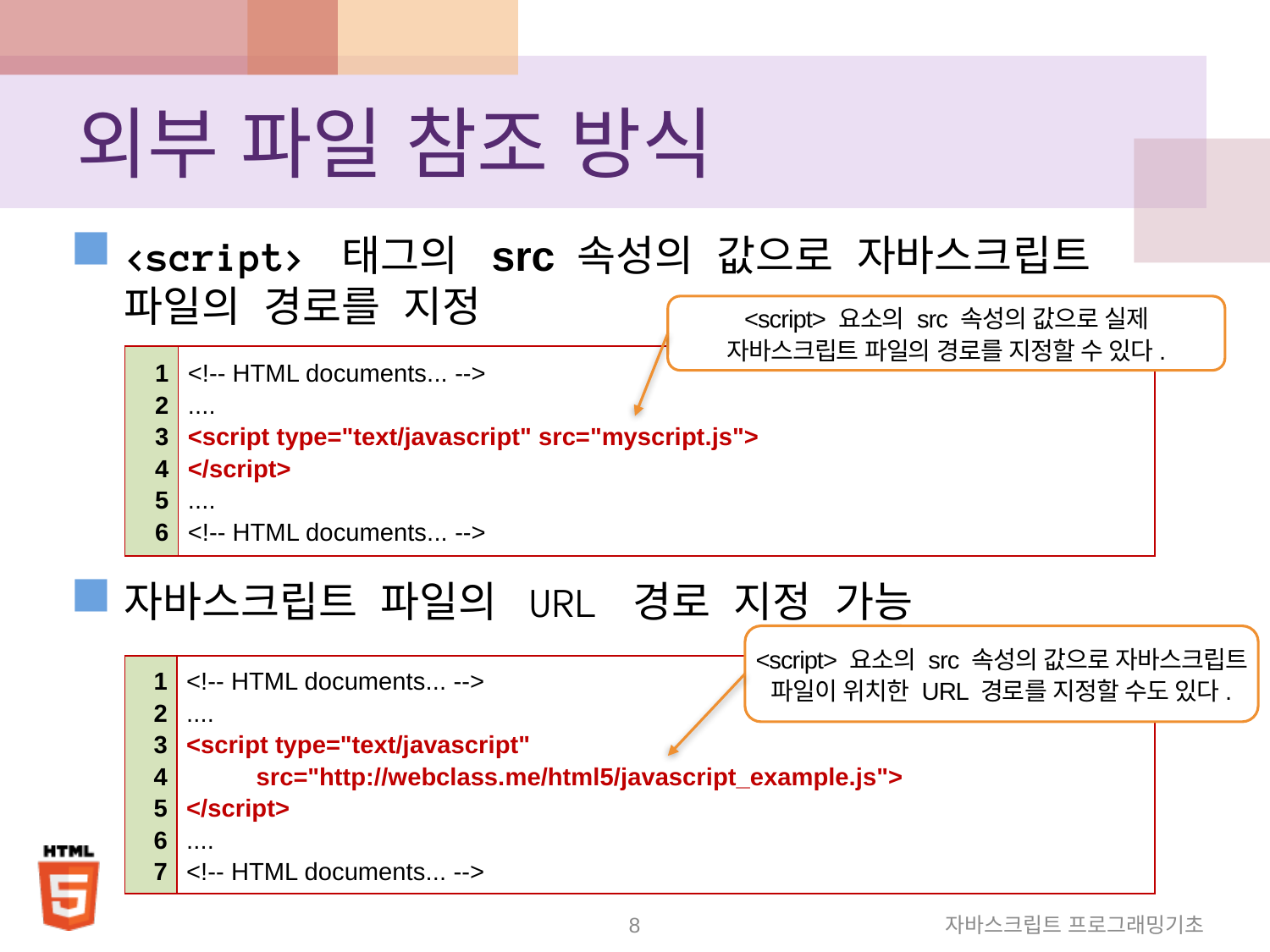

# 외부 파일 참조 방식
<script> 태그의 src 속성의 값으로 자바스크립트 파일의 경로를 지정

자바스크립트 파일의 URL 경로 지정 가능
<script> 요소의 src 속성의 값으로 실제 자바스크립트 파일의 경로를 지정할 수 있다.
| 1 2 3 4 5 6 | <!-- HTML documents... --> .... <script type="text/javascript" src="myscript.js"> </script> .... <!-- HTML documents... --> |
| --- | --- |
<script> 요소의 src 속성의 값으로 자바스크립트 파일이 위치한 URL 경로를 지정할 수도 있다.
| 1 2 3 4 5 6 7 | <!-- HTML documents... --> .... <script type="text/javascript" src="http://webclass.me/html5/javascript\_example.js"> </script> .... <!-- HTML documents... --> |
| --- | --- |
8
자바스크립트 프로그래밍기초